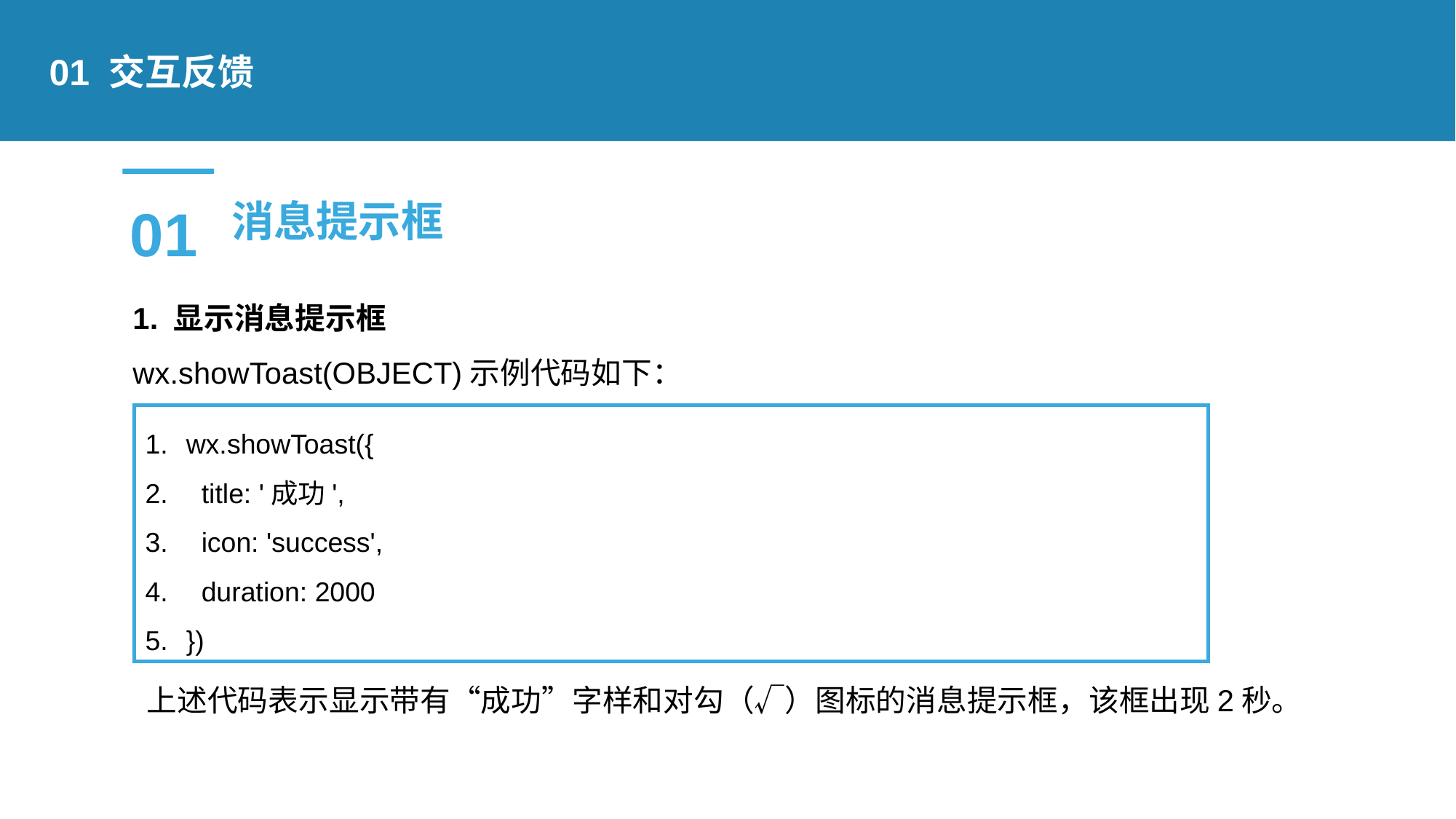

01 交互反馈
01

消息提示框
1. 显示消息提示框
wx.showToast(OBJECT)示例代码如下：

 上述代码表示显示带有“成功”字样和对勾（√）图标的消息提示框，该框出现2秒。
wx.showToast({
  title: '成功',
  icon: 'success',
  duration: 2000
})